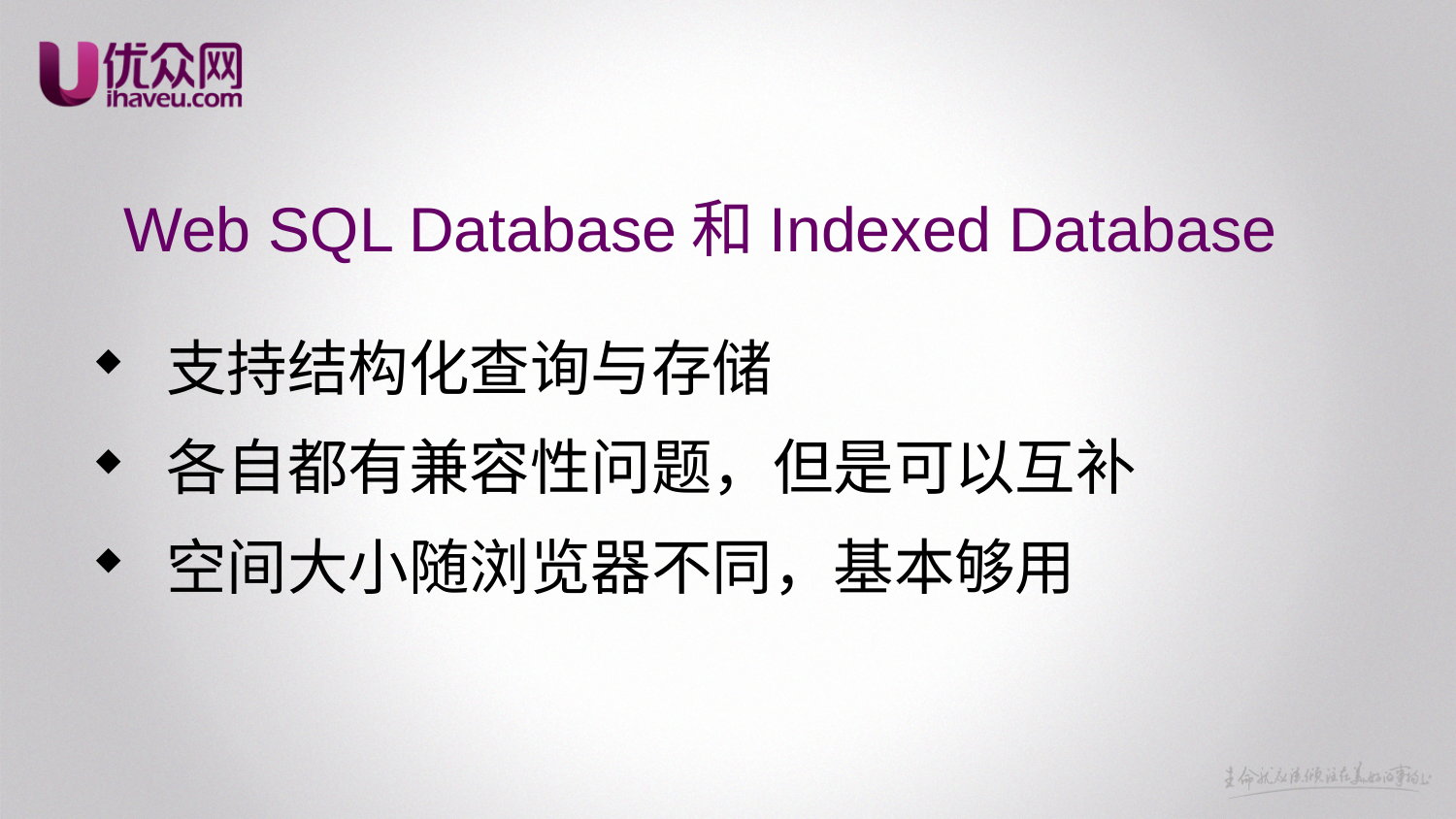

# Web SQL Database和Indexed Database
支持结构化查询与存储
各自都有兼容性问题，但是可以互补
空间大小随浏览器不同，基本够用